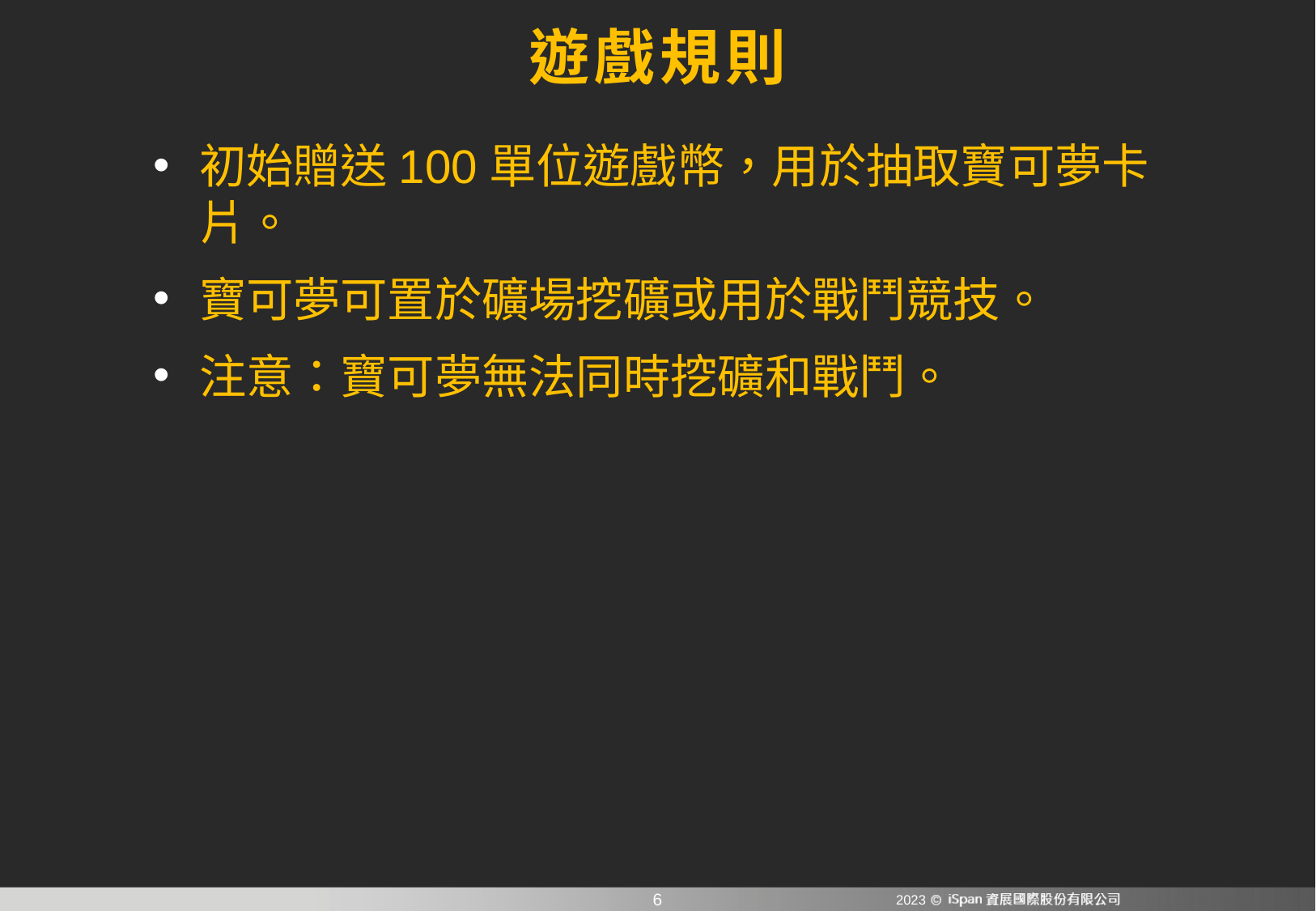

遊戲規則
初始贈送100單位遊戲幣，用於抽取寶可夢卡片。
寶可夢可置於礦場挖礦或用於戰鬥競技。
注意：寶可夢無法同時挖礦和戰鬥。

2023